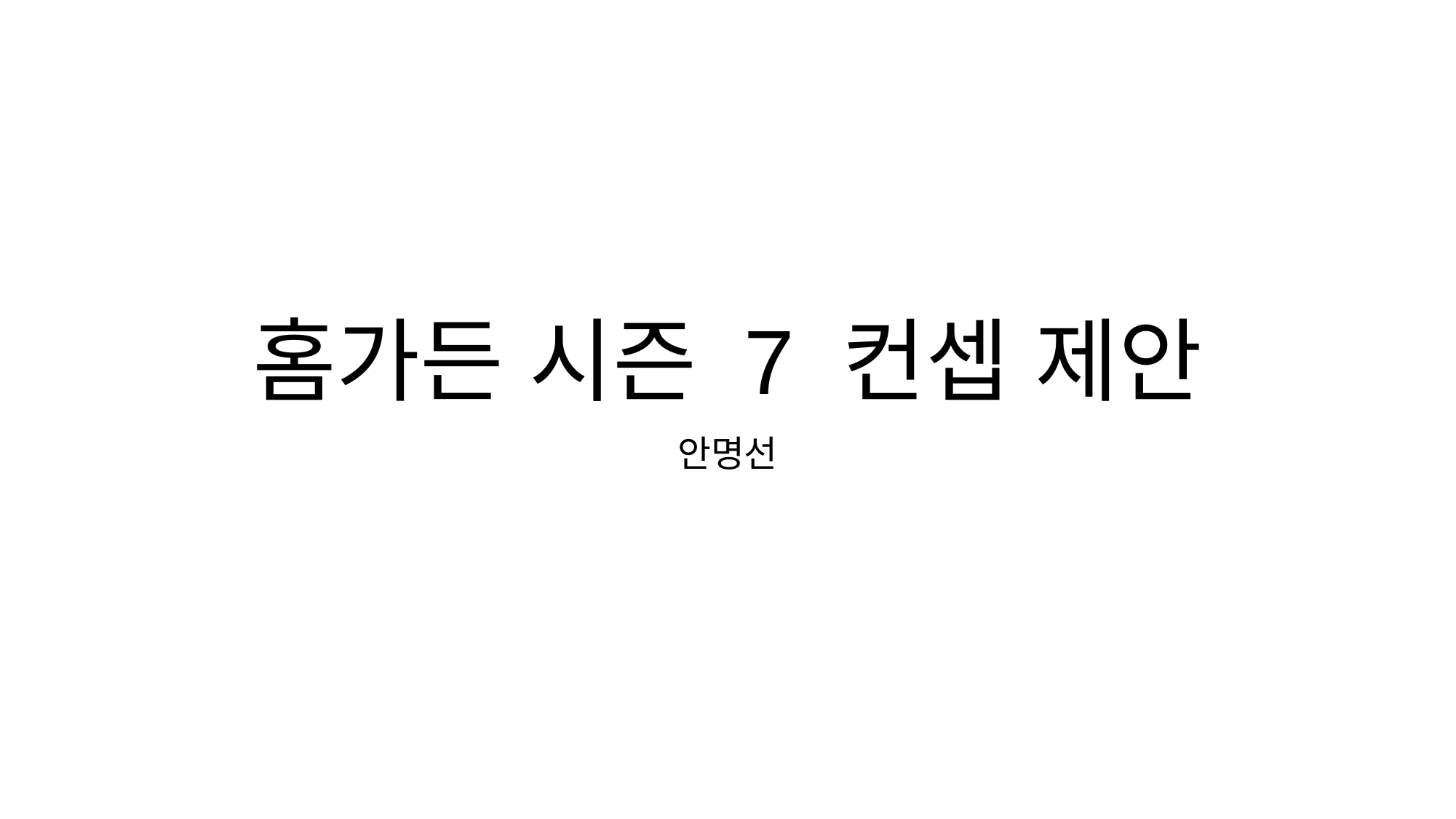

# 홈가든 시즌 7 컨셉 제안
안명선